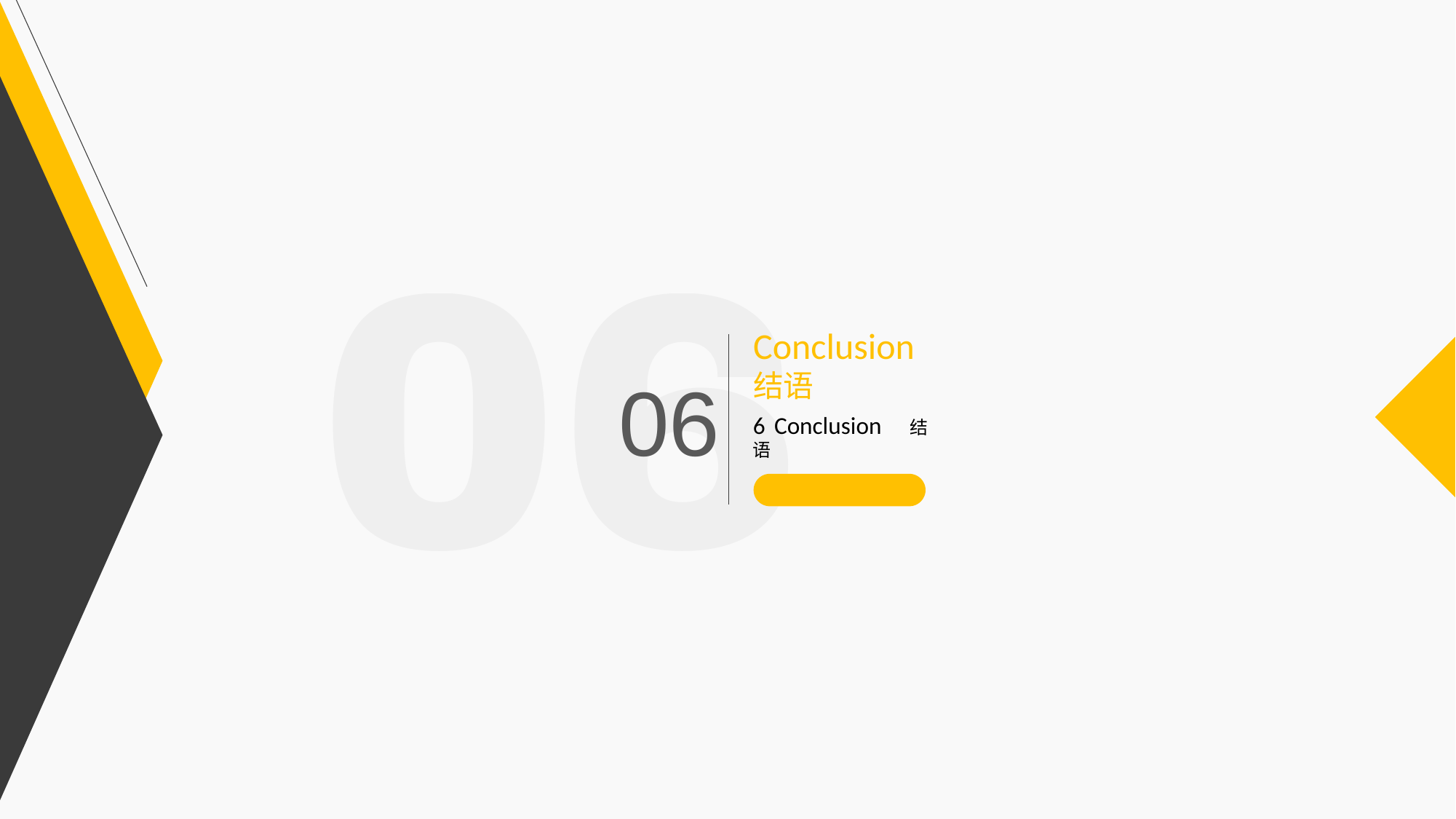

06

Conclusion
结语

06

6 Conclusion  结语